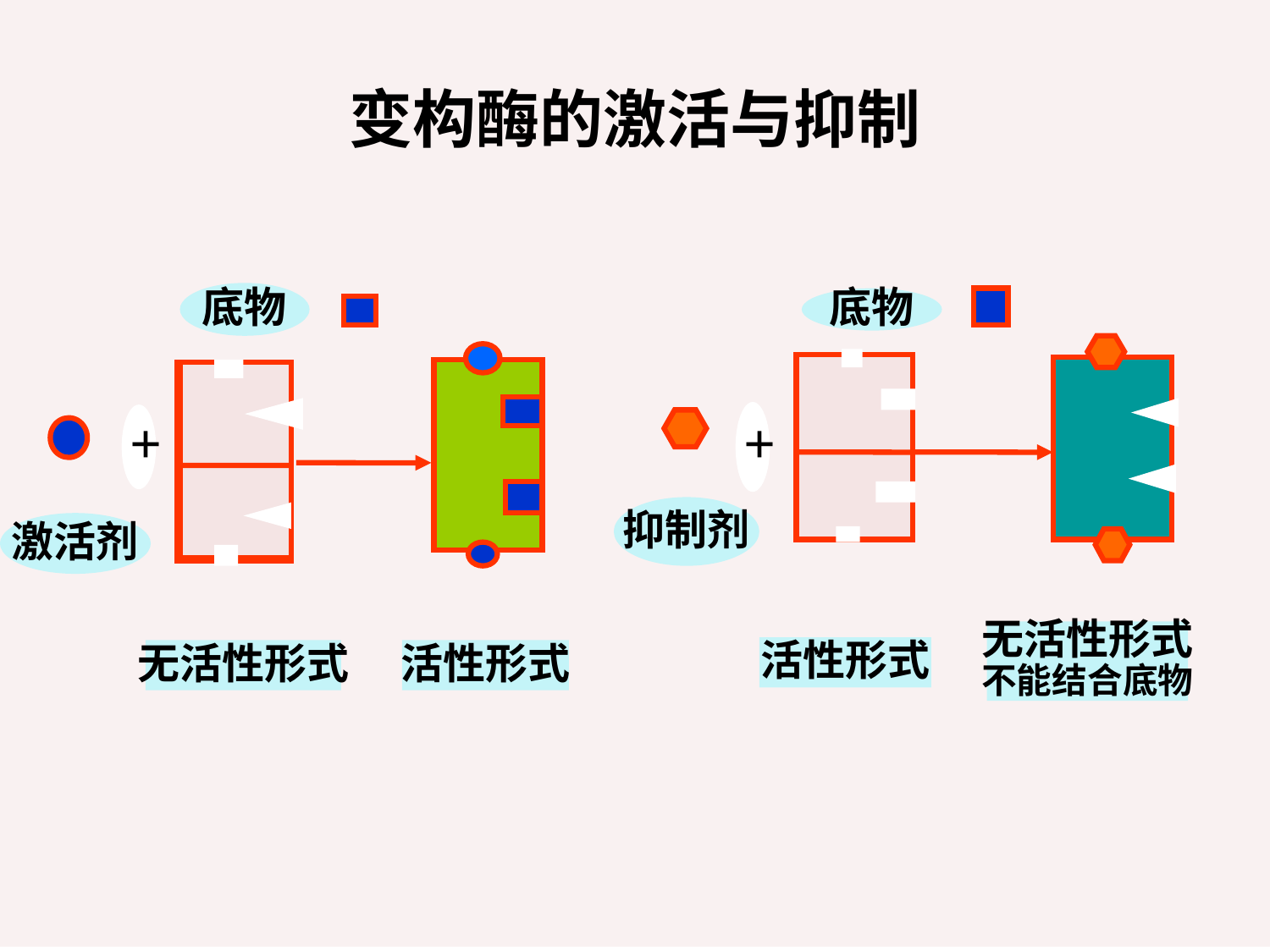

# 变构酶的激活与抑制
底物
底物

 +
 +

抑制剂
激活剂

无活性形式
不能结合底物
活性形式
无活性形式
活性形式